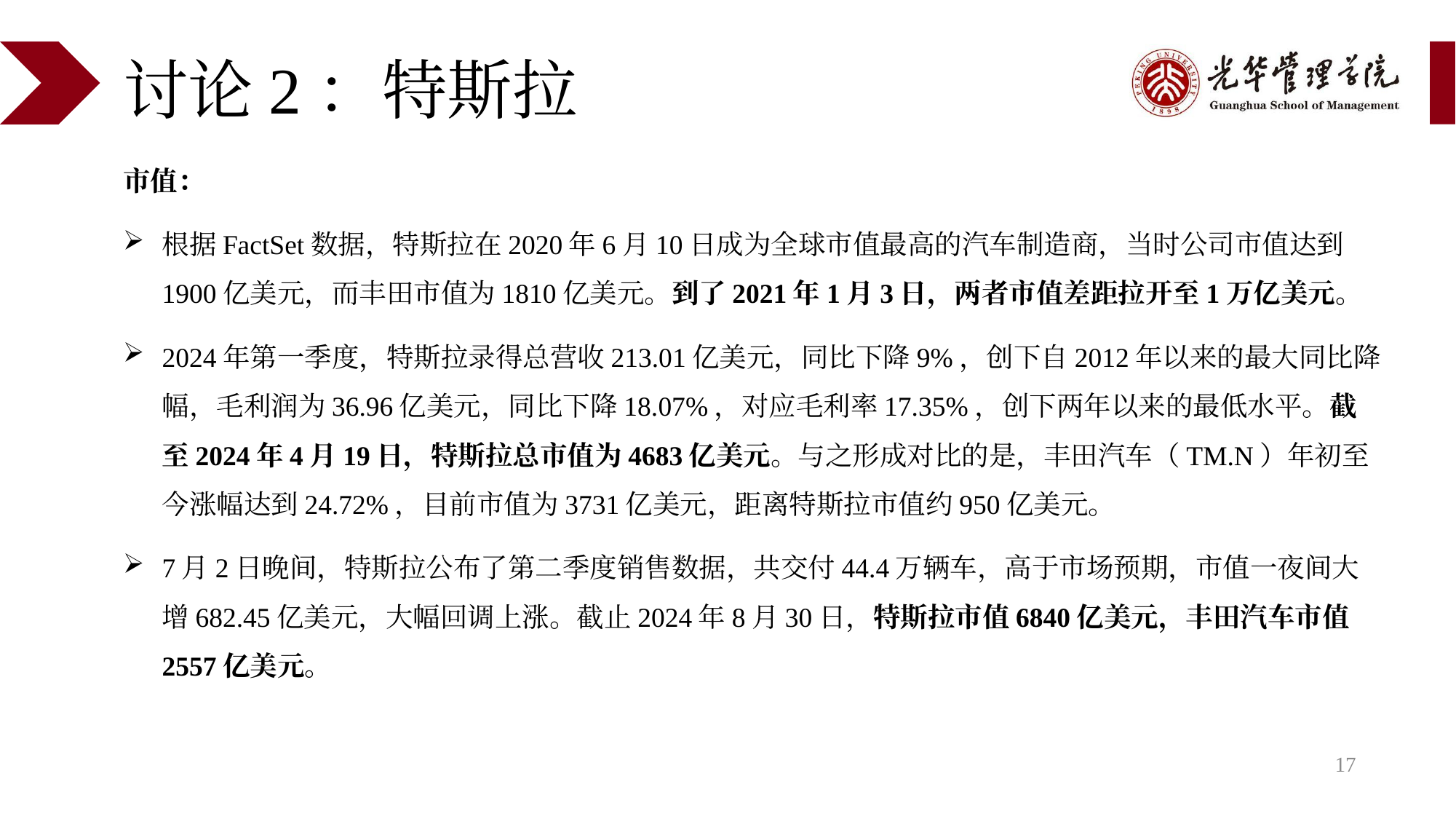

# 讨论2：特斯拉
市值：
根据FactSet数据，特斯拉在2020年6月10日成为全球市值最高的汽车制造商，当时公司市值达到1900亿美元，而丰田市值为1810亿美元。到了2021年1月3日，两者市值差距拉开至1万亿美元。
2024年第一季度，特斯拉录得总营收213.01亿美元，同比下降9%，创下自2012年以来的最大同比降幅，毛利润为36.96亿美元，同比下降18.07%，对应毛利率17.35%，创下两年以来的最低水平。截至2024年4月19日，特斯拉总市值为4683亿美元。与之形成对比的是，丰田汽车（TM.N）年初至今涨幅达到24.72%，目前市值为3731亿美元，距离特斯拉市值约950亿美元。
7月2日晚间，特斯拉公布了第二季度销售数据，共交付44.4万辆车，高于市场预期，市值一夜间大增682.45亿美元，大幅回调上涨。截止2024年8月30日，特斯拉市值6840亿美元，丰田汽车市值2557亿美元。

17